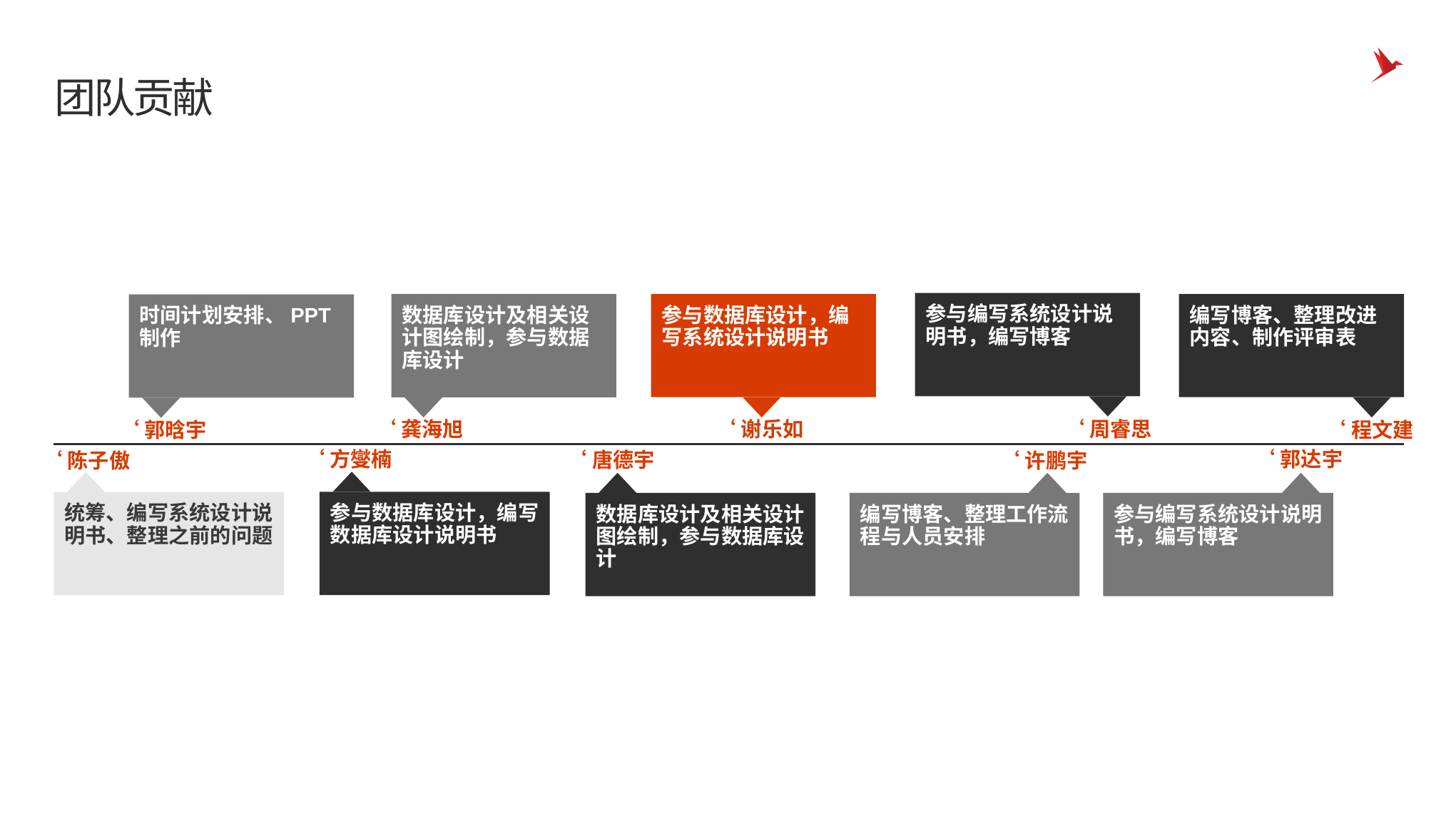

# 团队贡献
参与编写系统设计说明书，编写博客

参与数据库设计，编写系统设计说明书
编写博客、整理改进内容、制作评审表

数据库设计及相关设计图绘制，参与数据库设计

时间计划安排、PPT制作

‘谢乐如
‘龚海旭
‘周睿思
‘郭晗宇
‘程文建
‘方燮楠
‘郭达宇
‘唐德宇
‘陈子傲
‘许鹏宇

参与数据库设计，编写数据库设计说明书

统筹、编写系统设计说明书、整理之前的问题

数据库设计及相关设计图绘制，参与数据库设计

编写博客、整理工作流程与人员安排

参与编写系统设计说明书，编写博客